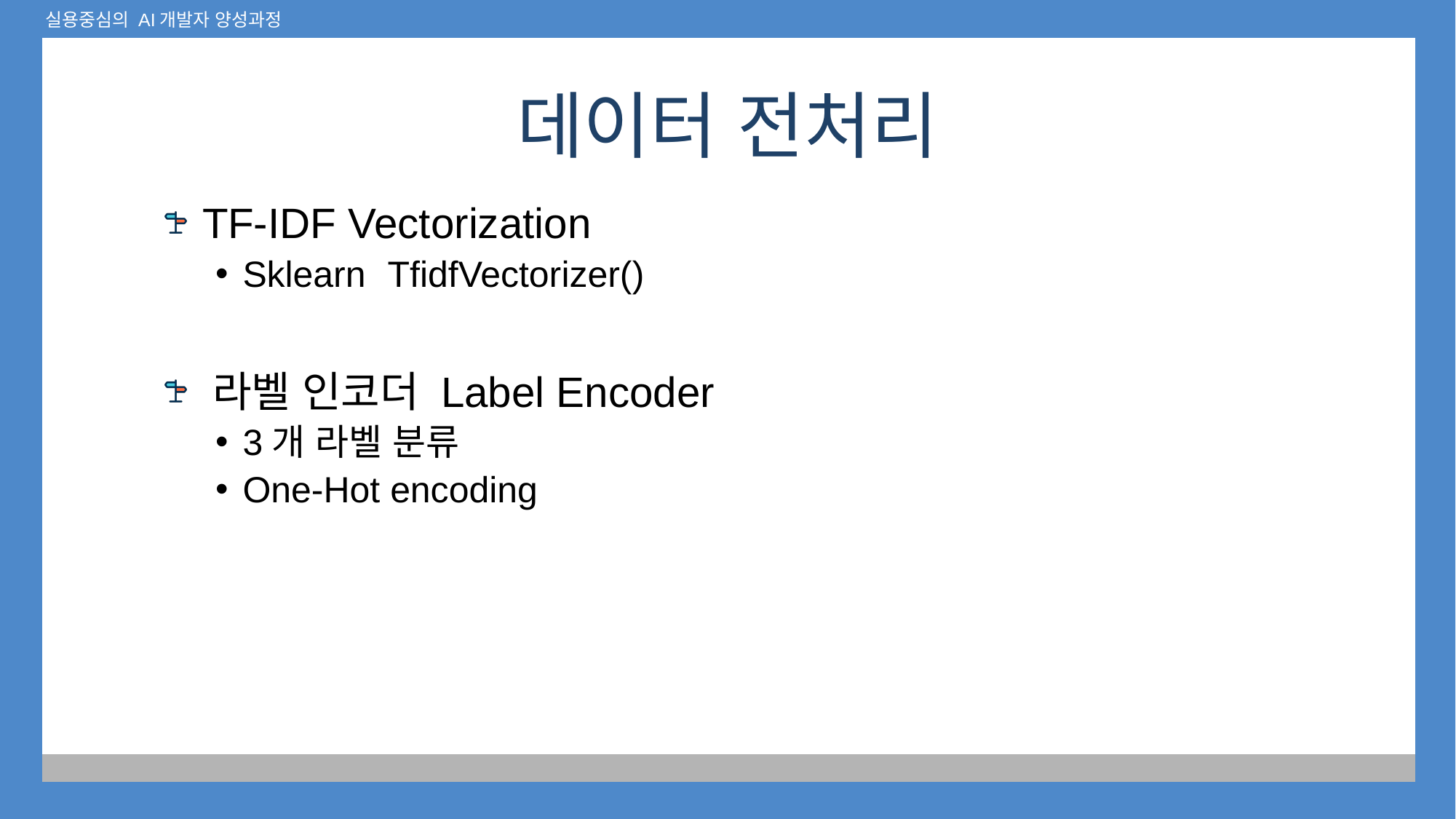

# 데이터 전처리
 TF-IDF Vectorization
Sklearn TfidfVectorizer()

 라벨 인코더 Label Encoder
3개 라벨 분류
One-Hot encoding